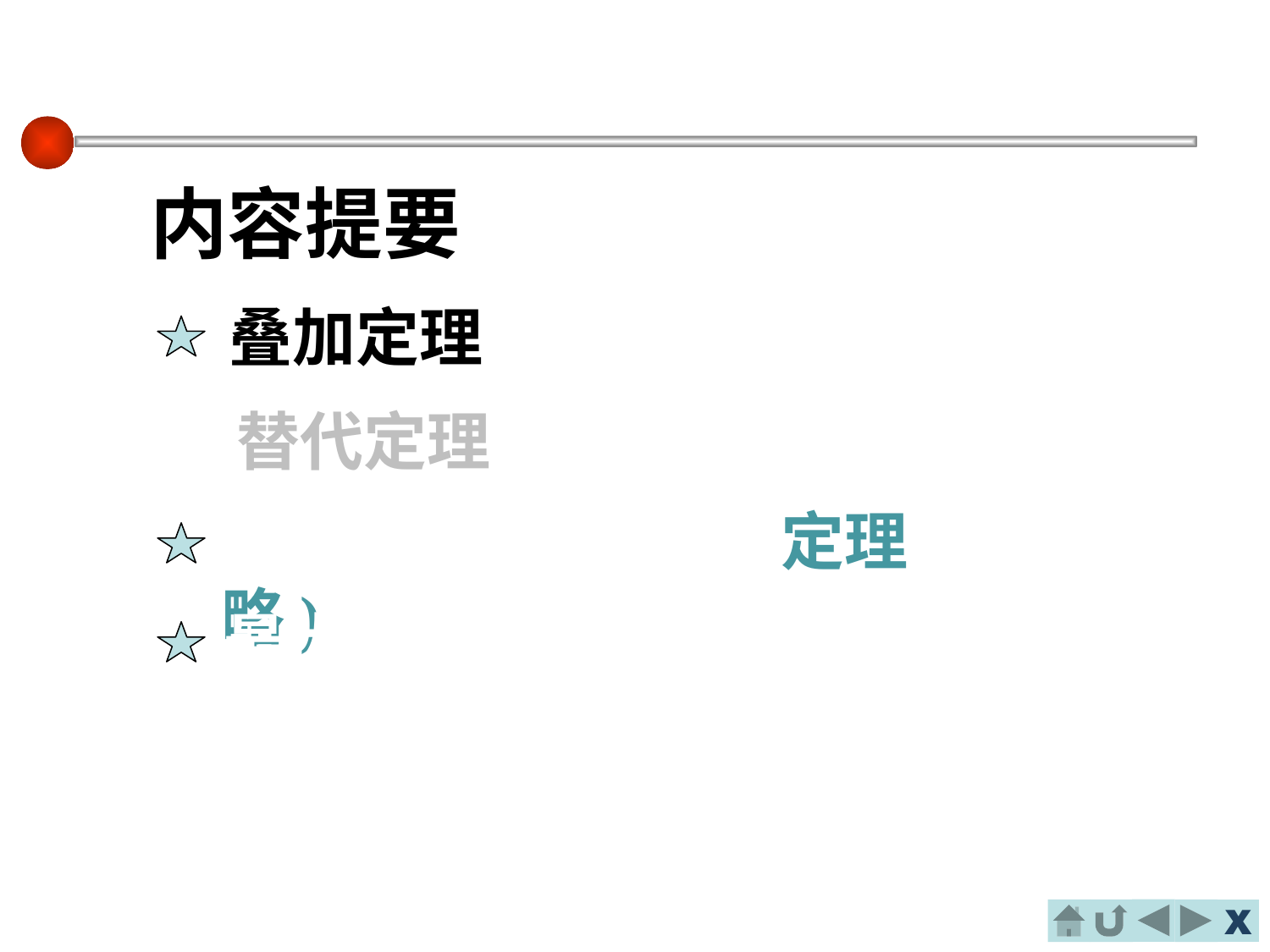

内容提要
叠加定理

 替代定理
戴维南定理和(诺顿定理略)

最大功率传输定理

电路的对偶特性

X